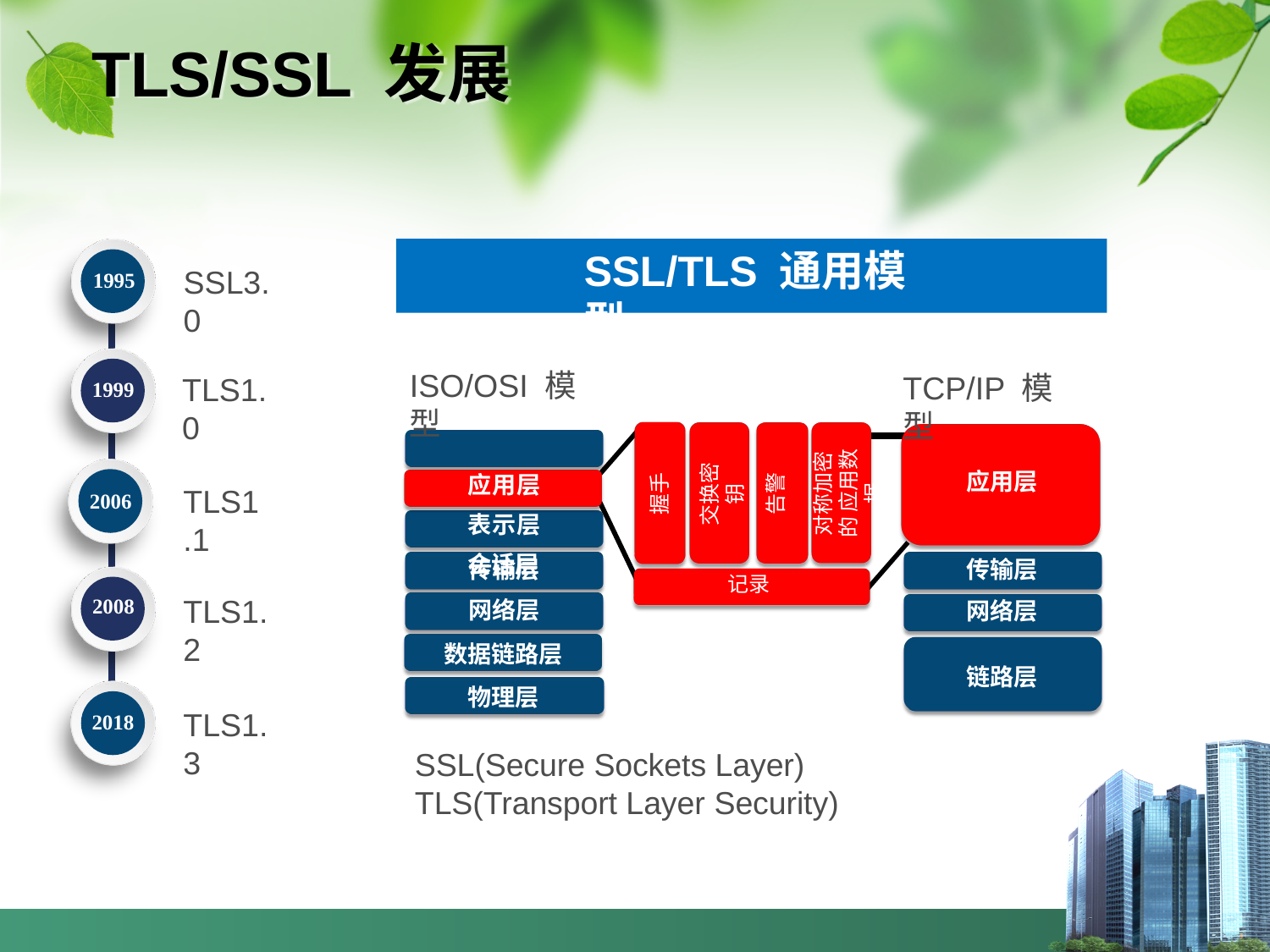

# TLS/SSL 发展

SSL/TLS 通用模型

SSL3.0
1995

ISO/OSI 模型
应用层 表示层 会话层
TCP/IP 模型
TLS1.0
1999

告警
对称加密的 应用数据

握手
交换密钥
应用层

TLS1.1
2006

传输层 网络层

传输层 网络层
数据链路层 物理层

记录

TLS1.2
2008

链路层

TLS1.3
2018
SSL(Secure Sockets Layer)  TLS(Transport Layer Security)
计算机网络高级教程（第2版）